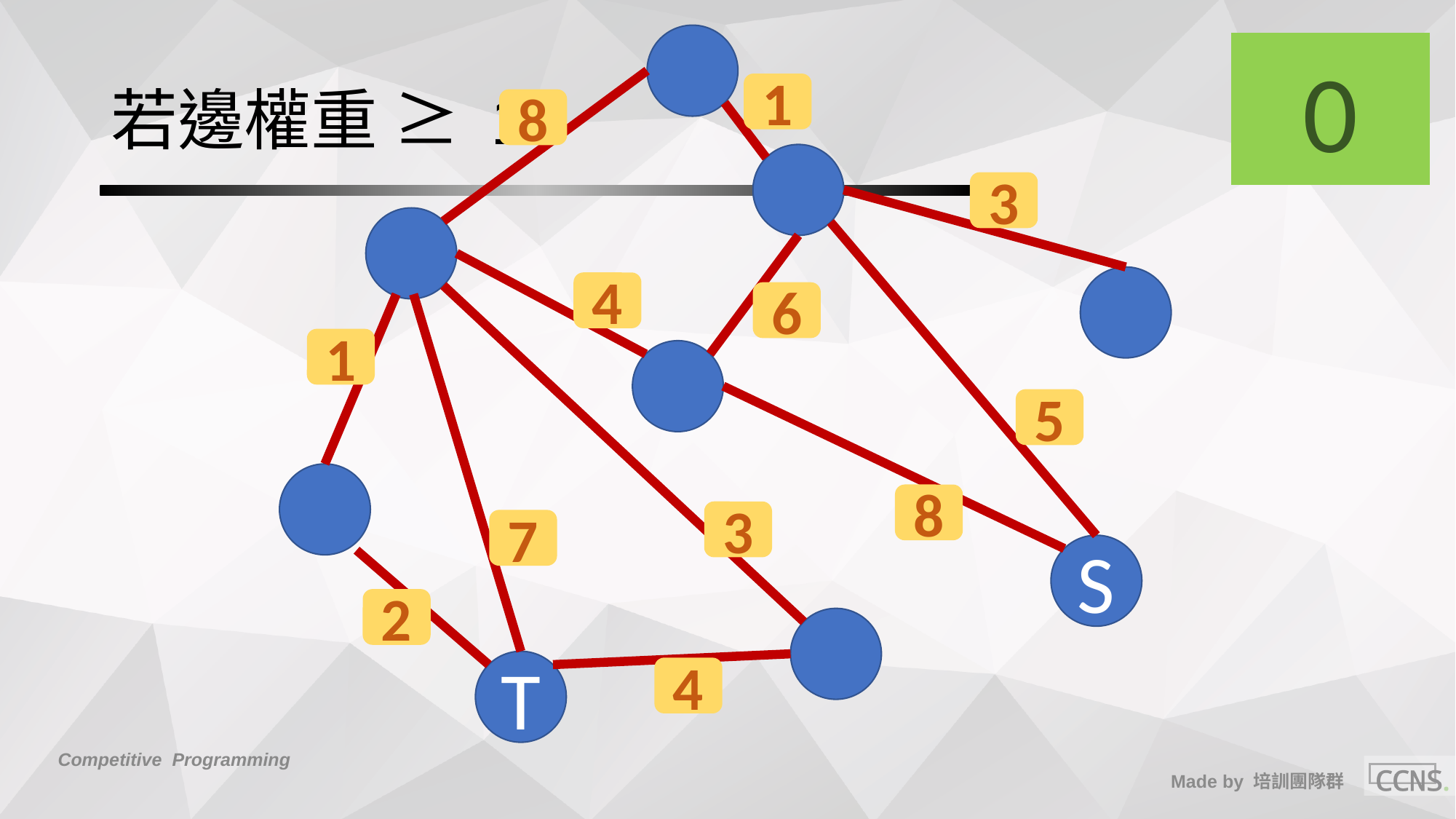

0
# 若邊權重 ≥ 1
1
8

3

4
6
1

5

8
3
7
S
2

T
4